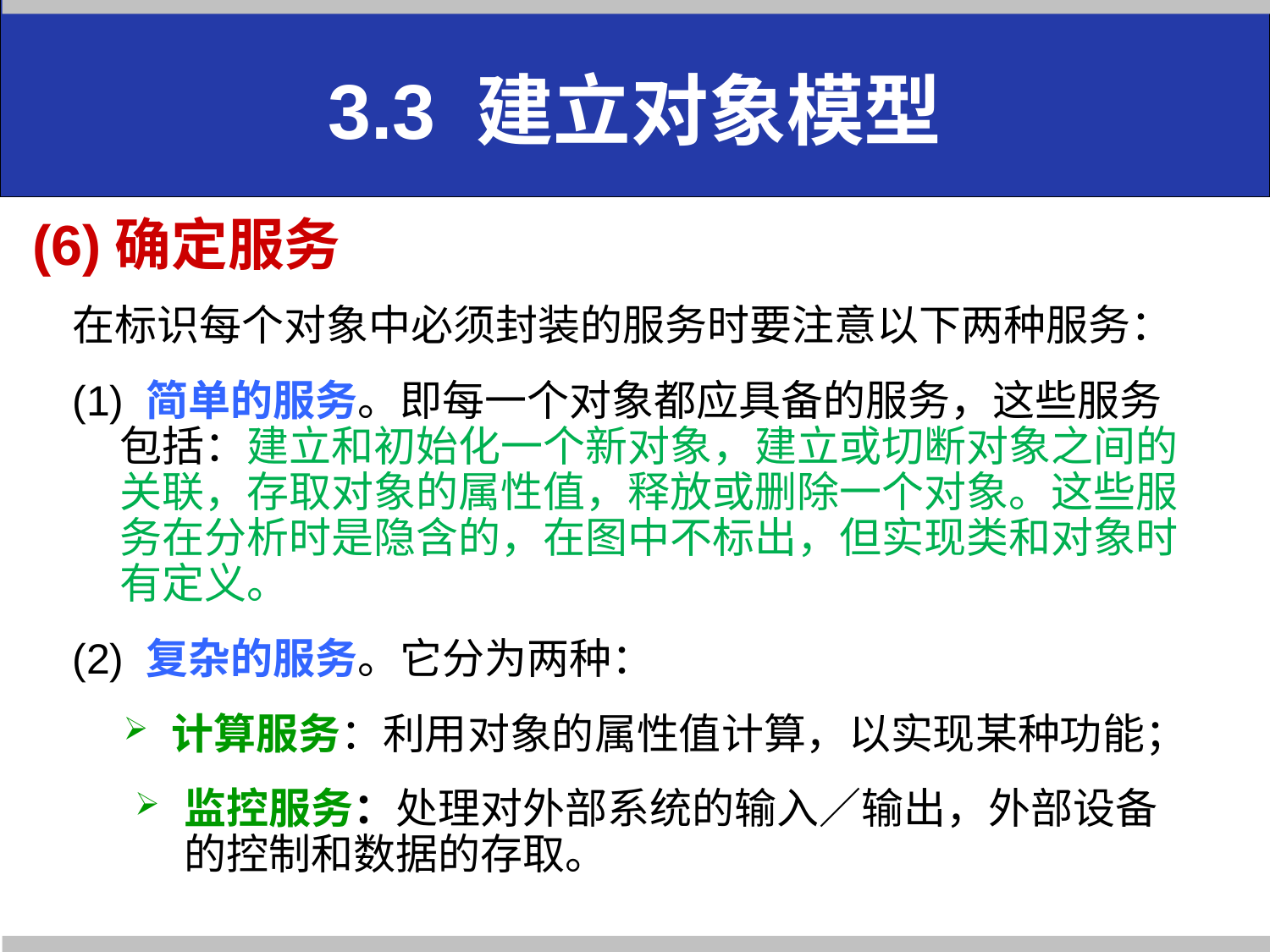

3.3 建立对象模型
# (6)确定服务
在标识每个对象中必须封装的服务时要注意以下两种服务：
(1) 简单的服务。即每一个对象都应具备的服务，这些服务包括：建立和初始化一个新对象，建立或切断对象之间的关联，存取对象的属性值，释放或删除一个对象。这些服务在分析时是隐含的，在图中不标出，但实现类和对象时有定义。
(2) 复杂的服务。它分为两种：
计算服务：利用对象的属性值计算，以实现某种功能；
监控服务：处理对外部系统的输入∕输出，外部设备的控制和数据的存取。
198